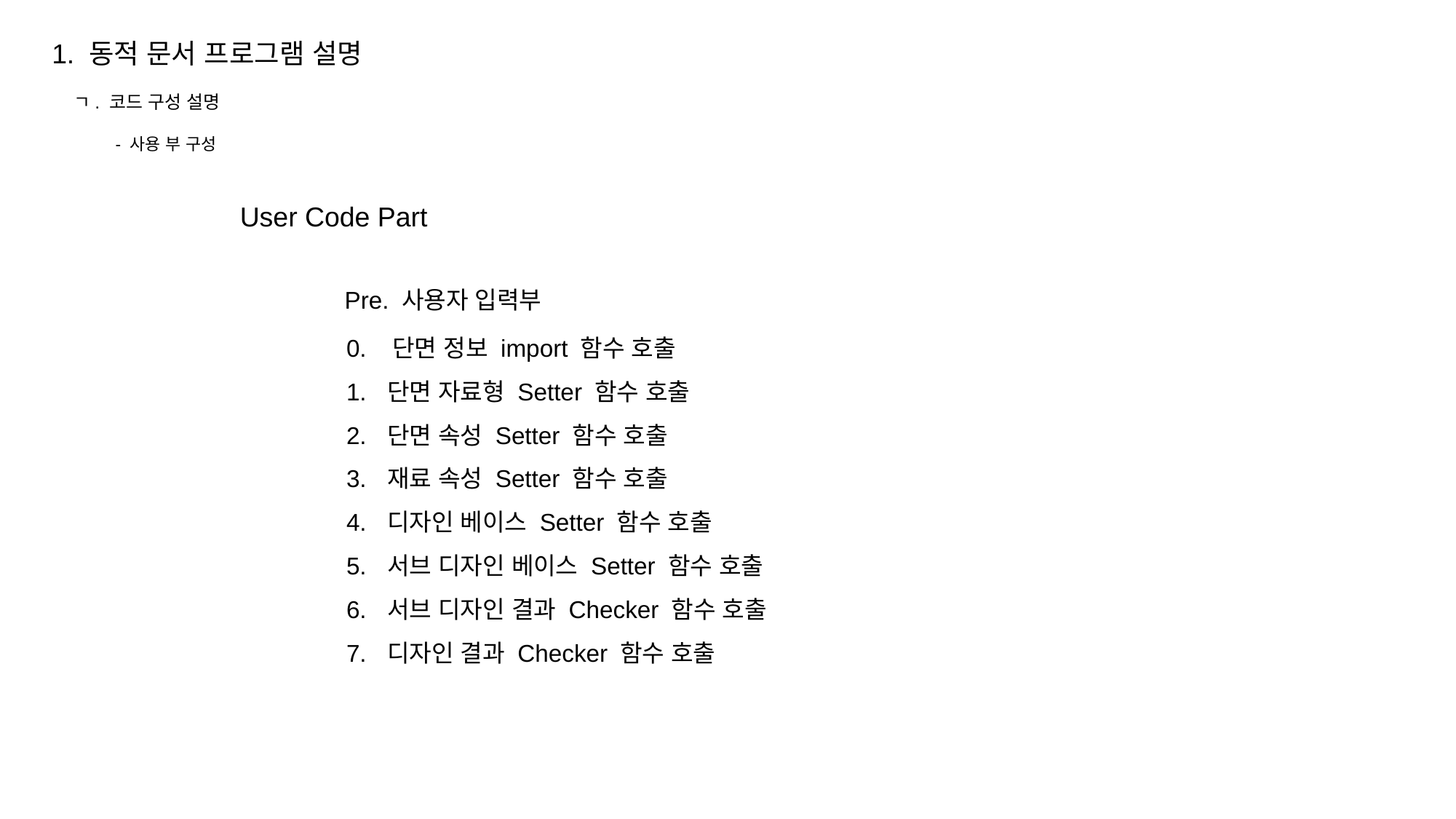

1. 동적 문서 프로그램 설명
ㄱ. 코드 구성 설명
- 사용 부 구성
User Code Part
Pre. 사용자 입력부
0.   단면 정보 import 함수 호출
단면 자료형 Setter 함수 호출
단면 속성 Setter 함수 호출
재료 속성 Setter 함수 호출
디자인 베이스 Setter 함수 호출
서브 디자인 베이스 Setter 함수 호출
서브 디자인 결과 Checker 함수 호출
디자인 결과 Checker 함수 호출